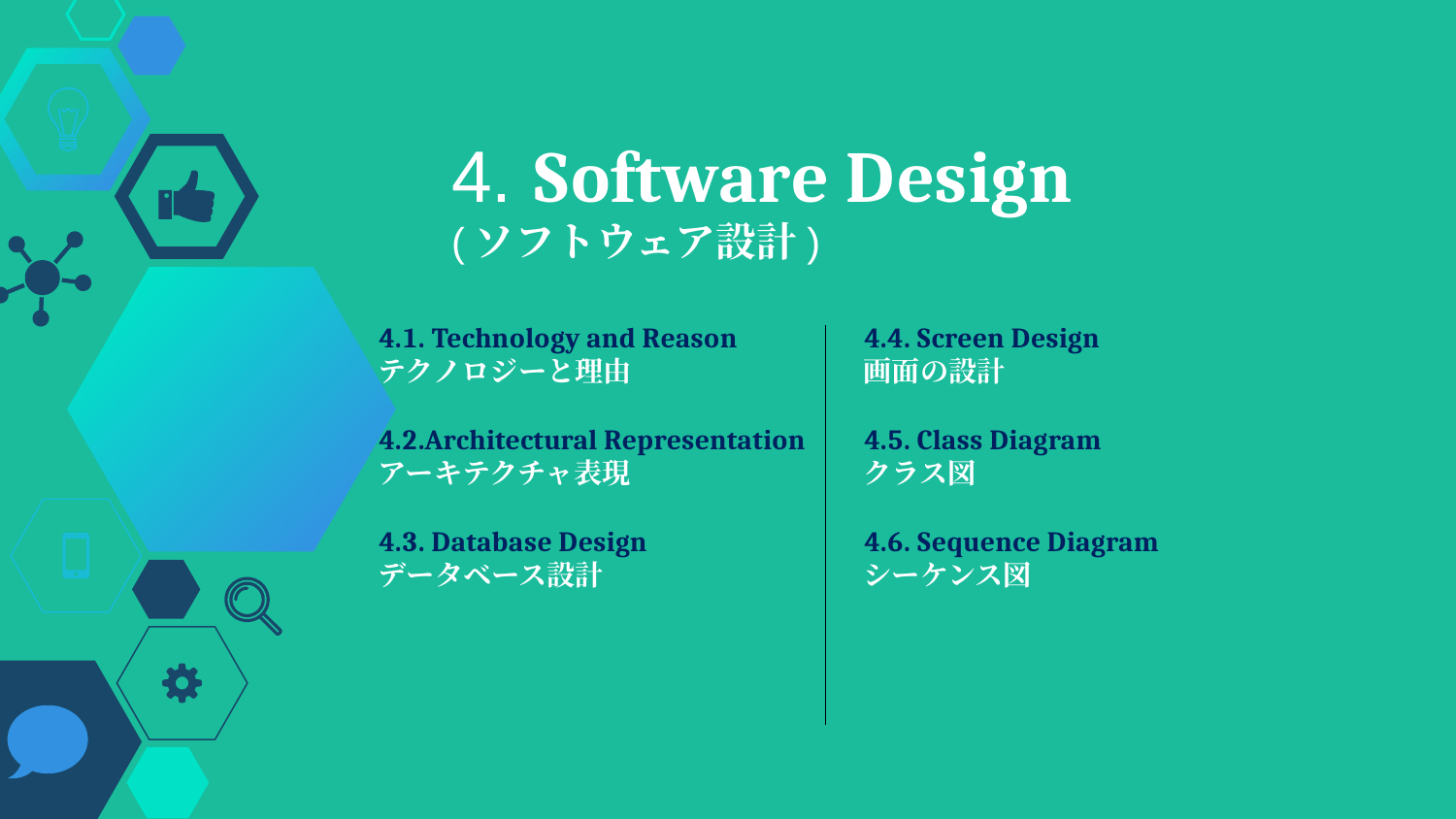

# 4. Software Design (ソフトウェア設計)
4.1. Technology and Reason
テクノロジーと理由

4.2.Architectural Representation
アーキテクチャ表現

4.3. Database Design
データベース設計

4.4. Screen Design
画面の設計

4.5. Class Diagram
クラス図

4.6. Sequence Diagram
シーケンス図